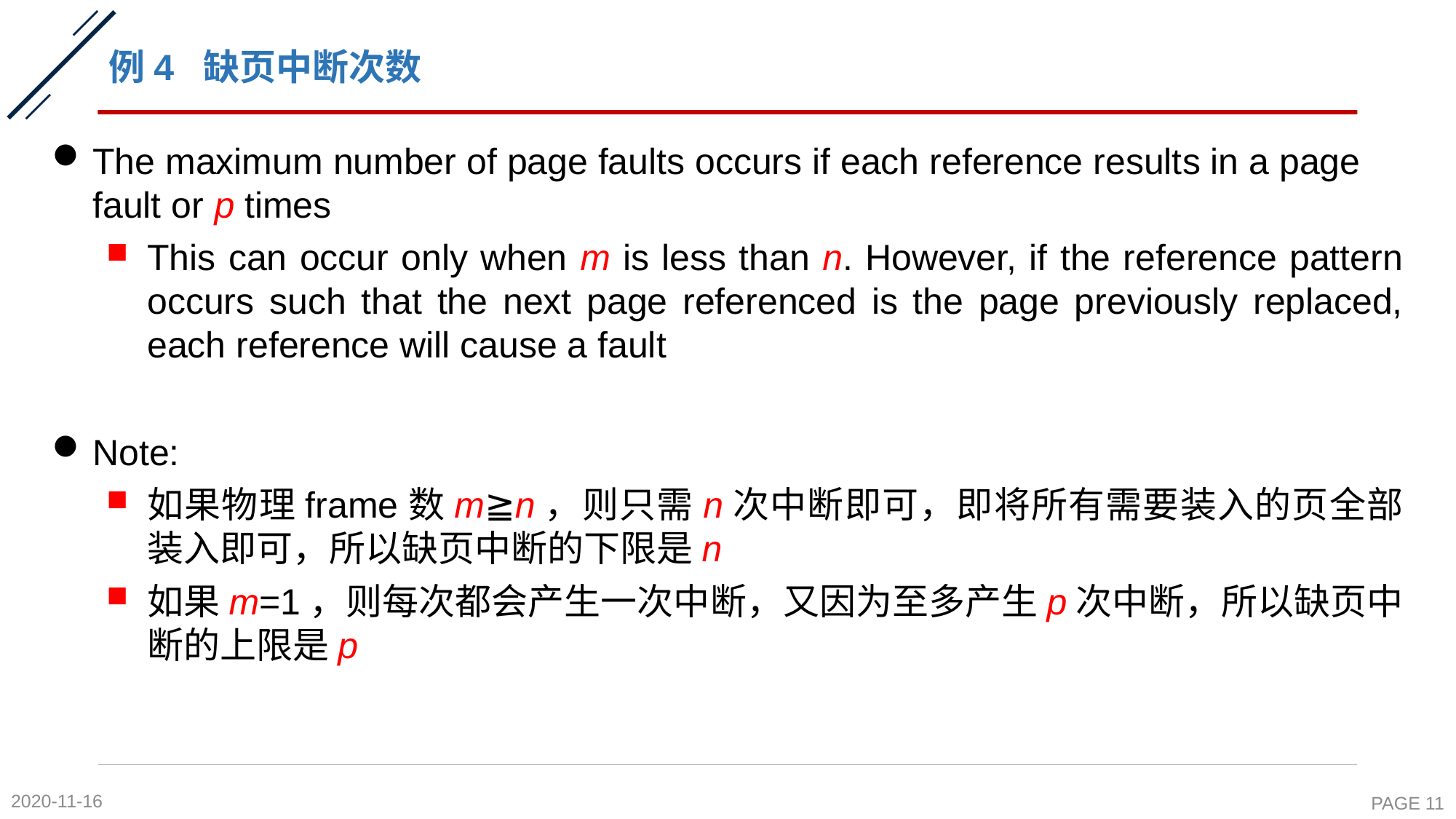

# 例4  缺页中断次数

The maximum number of page faults occurs if each reference results in a page fault or p times
This can occur only when m is less than n. However, if the reference pattern occurs such that the next page referenced is the page previously replaced, each reference will cause a fault

Note:
如果物理frame数m≧n，则只需n次中断即可，即将所有需要装入的页全部装入即可，所以缺页中断的下限是n
如果m=1，则每次都会产生一次中断，又因为至多产生p次中断，所以缺页中断的上限是p

2020-11-16
PAGE 11